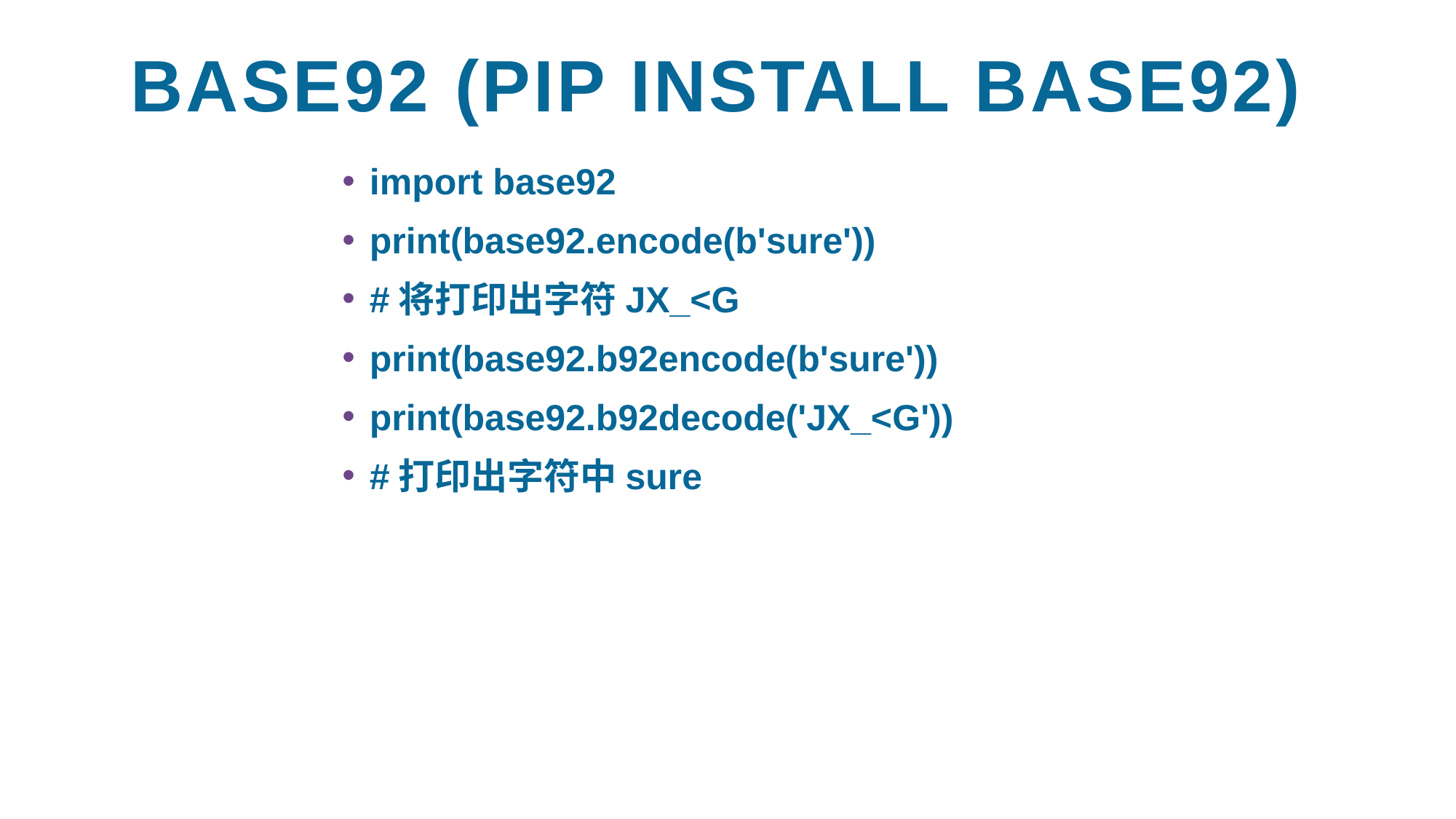

# BASE92 (pip install base92)
import base92
print(base92.encode(b'sure'))
#将打印出字符JX_<G
print(base92.b92encode(b'sure'))
print(base92.b92decode('JX_<G'))
#打印出字符中sure